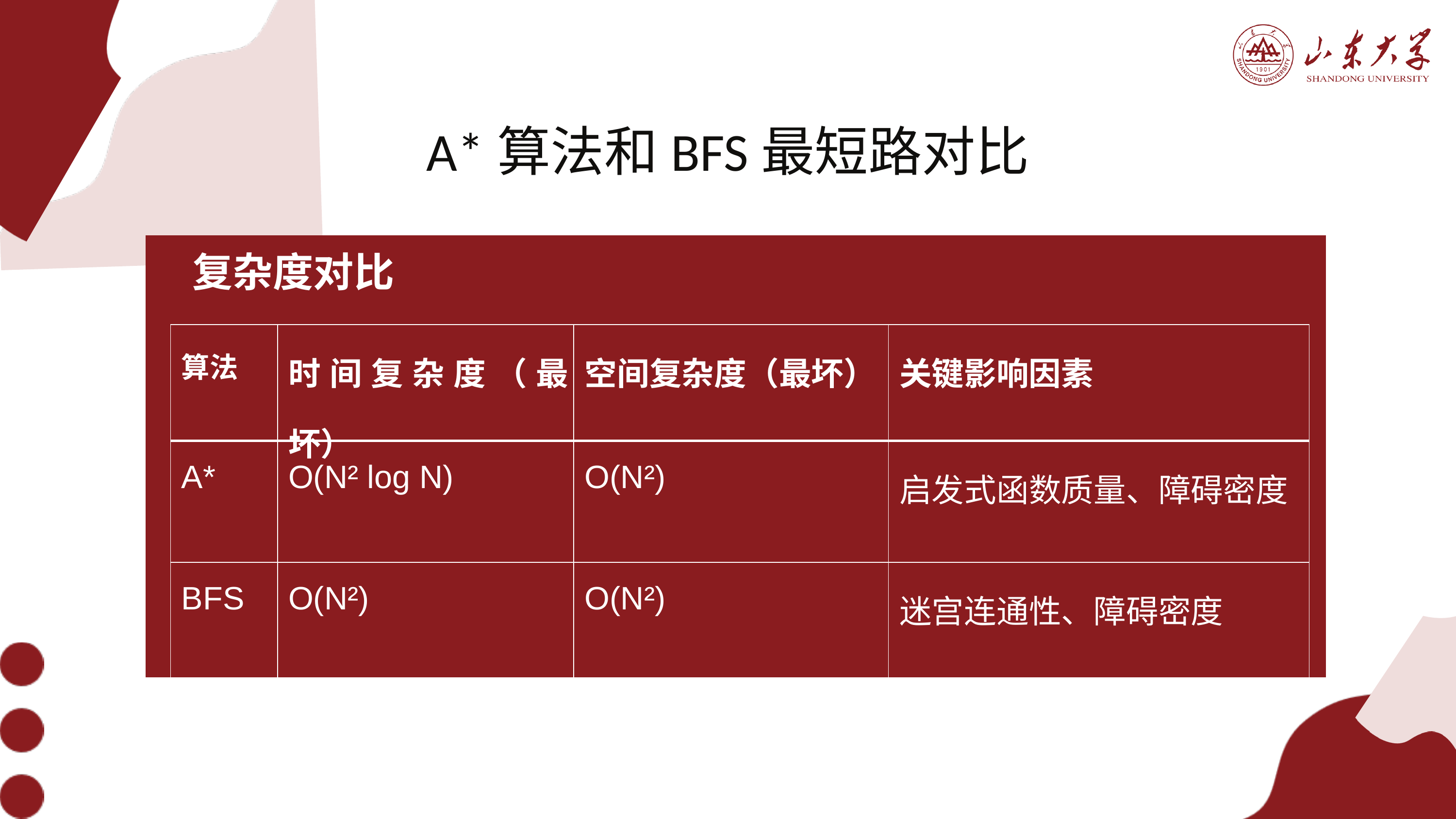

A*算法和BFS最短路对比

复杂度对比
| 算法 | 时间复杂度（最坏） | 空间复杂度（最坏） | 关键影响因素 |
| --- | --- | --- | --- |
| A\* | O(N² log N) | O(N²) | 启发式函数质量、障碍密度 |
| BFS | O(N²) | O(N²) | 迷宫连通性、障碍密度 |